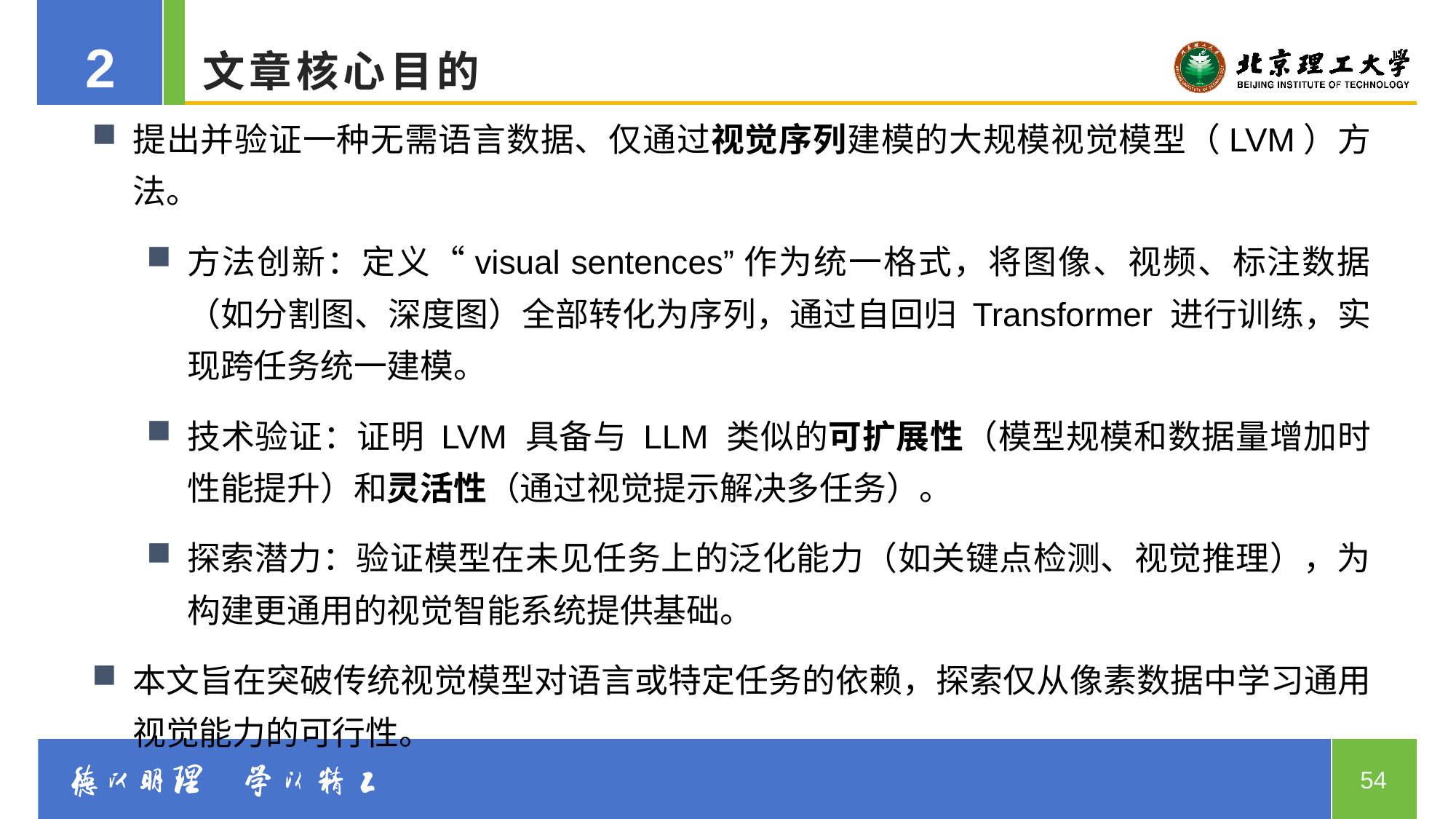

2
# 文章核心目的
提出并验证一种无需语言数据、仅通过视觉序列建模的大规模视觉模型（LVM）方法。
方法创新：定义“visual sentences”作为统一格式，将图像、视频、标注数据（如分割图、深度图）全部转化为序列，通过自回归 Transformer 进行训练，实现跨任务统一建模。
技术验证：证明 LVM 具备与 LLM 类似的可扩展性（模型规模和数据量增加时性能提升）和灵活性（通过视觉提示解决多任务）。
探索潜力：验证模型在未见任务上的泛化能力（如关键点检测、视觉推理），为构建更通用的视觉智能系统提供基础。
本文旨在突破传统视觉模型对语言或特定任务的依赖，探索仅从像素数据中学习通用视觉能力的可行性。